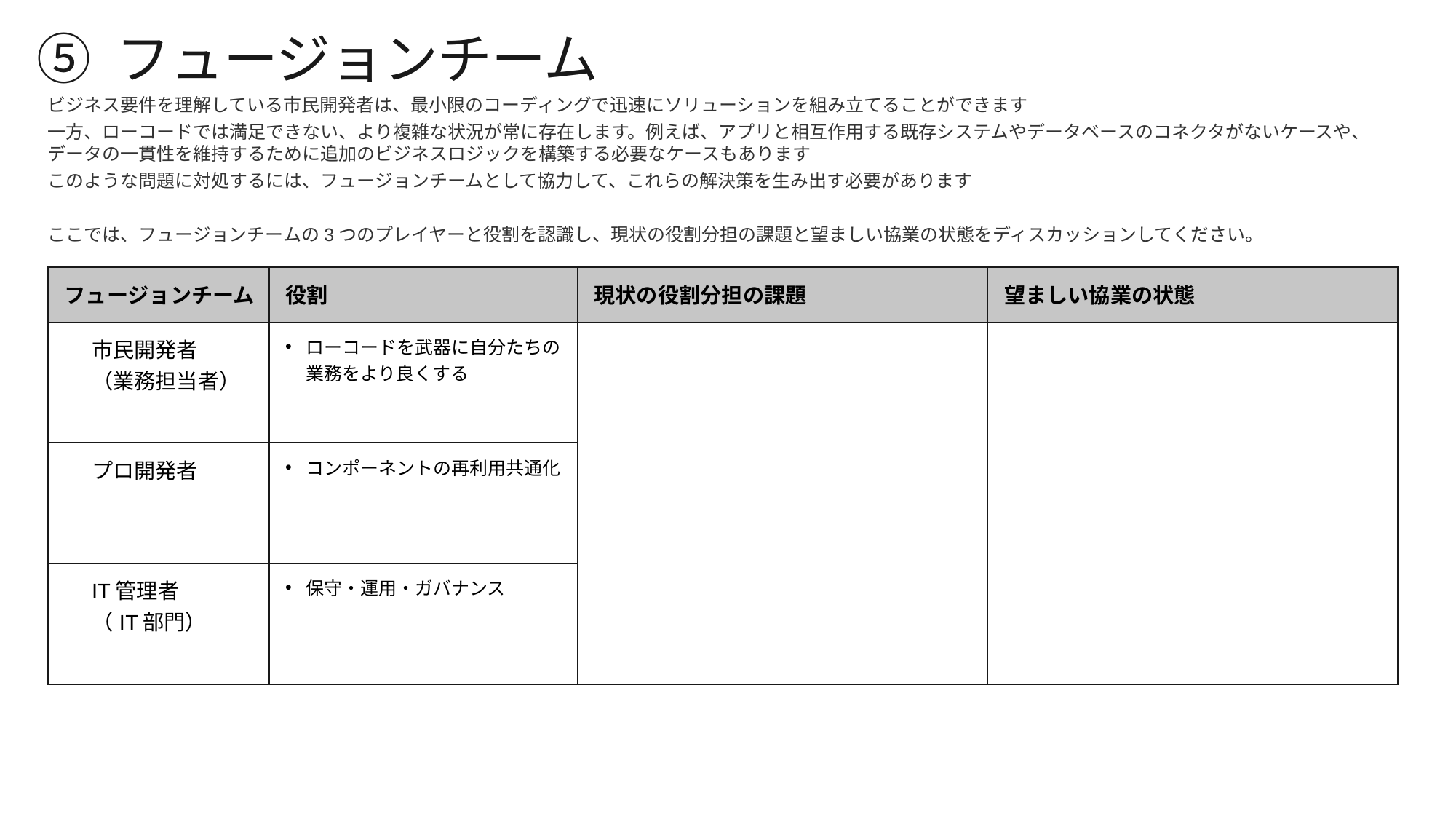

⑤ フュージョンチーム
ビジネス要件を理解している市民開発者は、最小限のコーディングで迅速にソリューションを組み立てることができます
一方、ローコードでは満足できない、より複雑な状況が常に存在します。例えば、アプリと相互作用する既存システムやデータベースのコネクタがないケースや、データの一貫性を維持するために追加のビジネスロジックを構築する必要なケースもあります
このような問題に対処するには、フュージョンチームとして協力して、これらの解決策を生み出す必要があります

ここでは、フュージョンチームの3つのプレイヤーと役割を認識し、現状の役割分担の課題と望ましい協業の状態をディスカッションしてください。
| フュージョンチーム | 役割 | 現状の役割分担の課題 | 望ましい協業の状態 |
| --- | --- | --- | --- |
| 市民開発者 （業務担当者） | ローコードを武器に自分たちの業務をより良くする |  |  |
| プロ開発者 | コンポーネントの再利用共通化 |  |  |
| IT管理者 （IT部門） | 保守・運用・ガバナンス |  |  |